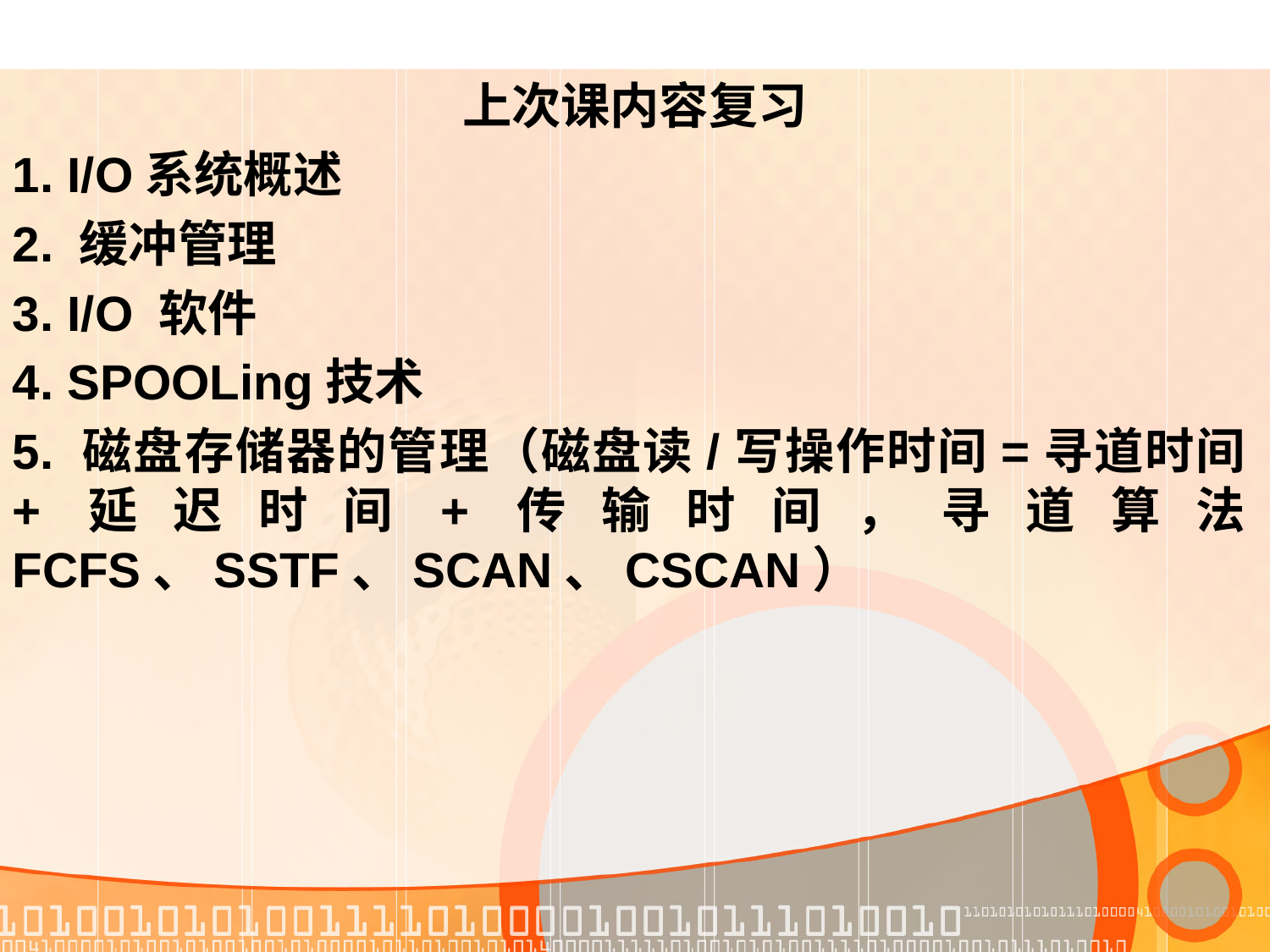

上次课内容复习
1. I/O系统概述
2. 缓冲管理
3. I/O 软件
4. SPOOLing技术
5. 磁盘存储器的管理（磁盘读/写操作时间=寻道时间+延迟时间+传输时间，寻道算法FCFS、SSTF、SCAN、CSCAN）